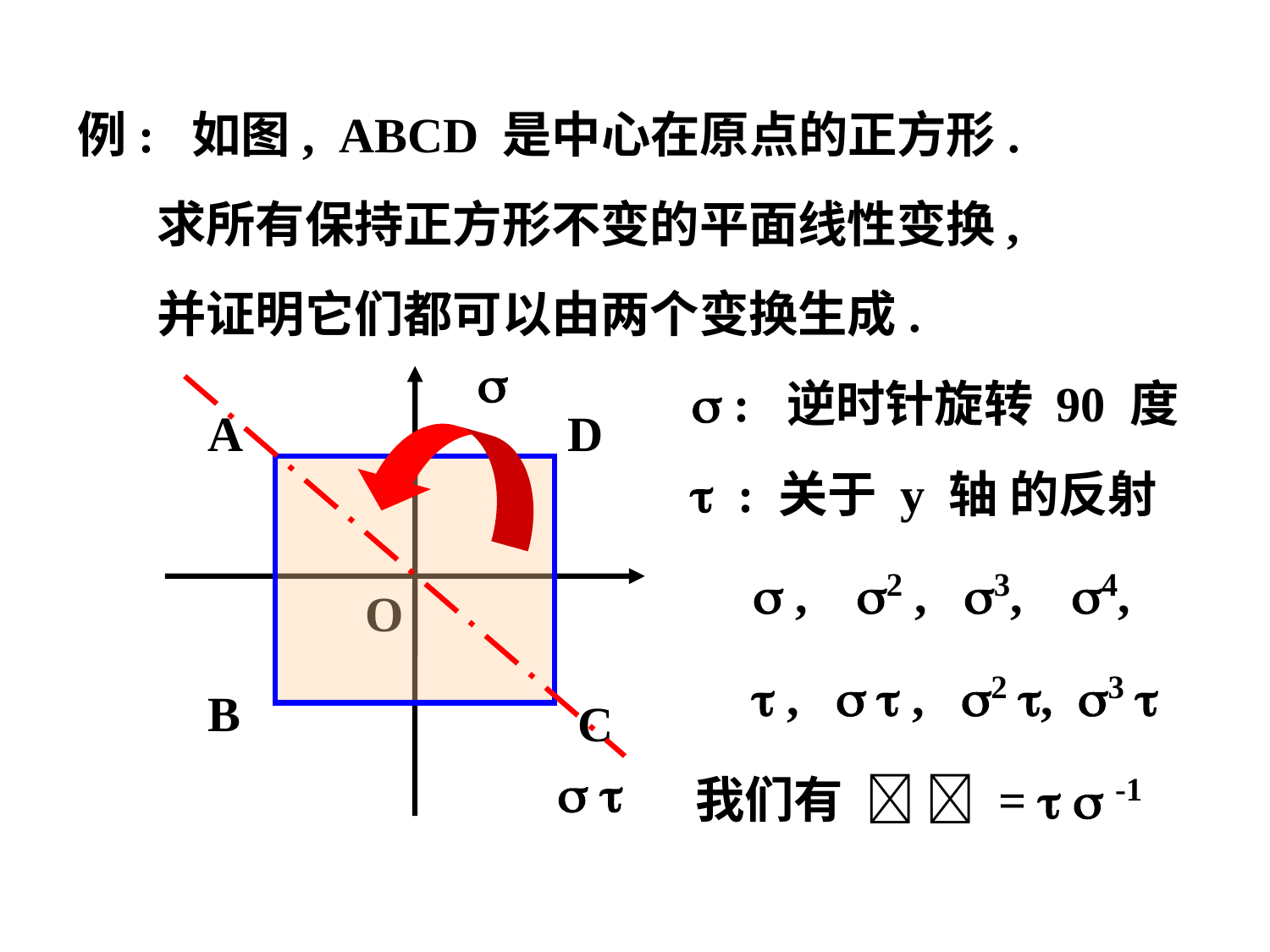

例:  如图,  ABCD 是中心在原点的正方形.
      求所有保持正方形不变的平面线性变换,
      并证明它们都可以由两个变换生成.
                                                  σ :  逆时针旋转 90 度
                                                  τ  : 关于 y 轴 的反射
                                                       σ ,    σ2 ,   σ3,    σ4,
                                                       τ ,   σ τ ,   σ2 τ,  σ3 τ
                                                      我们有  σ τ = τ σ -1
σ

A
D

O
B
C
σ τ